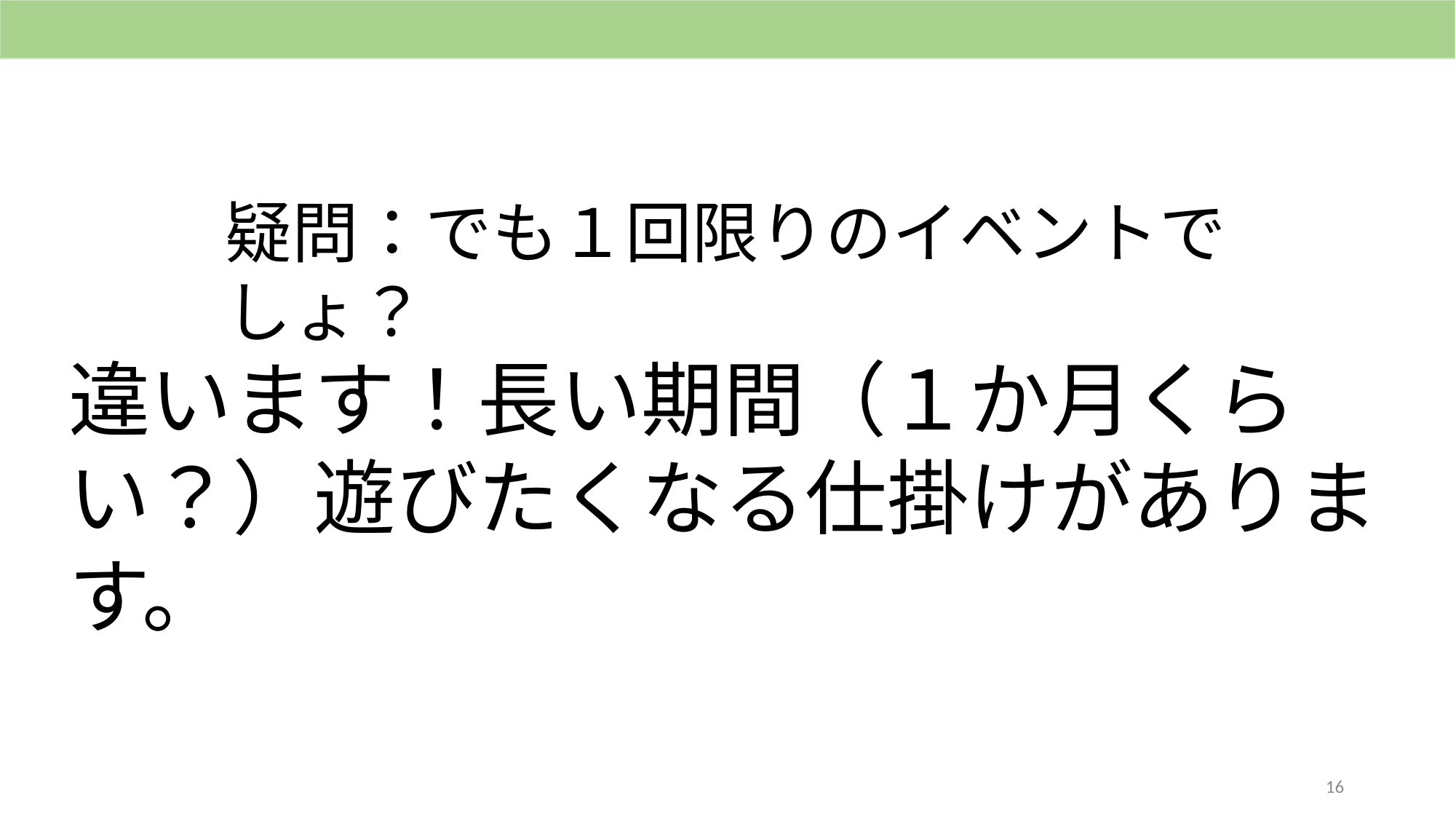

疑問：でも１回限りのイベントでしょ？
違います！長い期間（１か月くらい？）遊びたくなる仕掛けがあります。

16